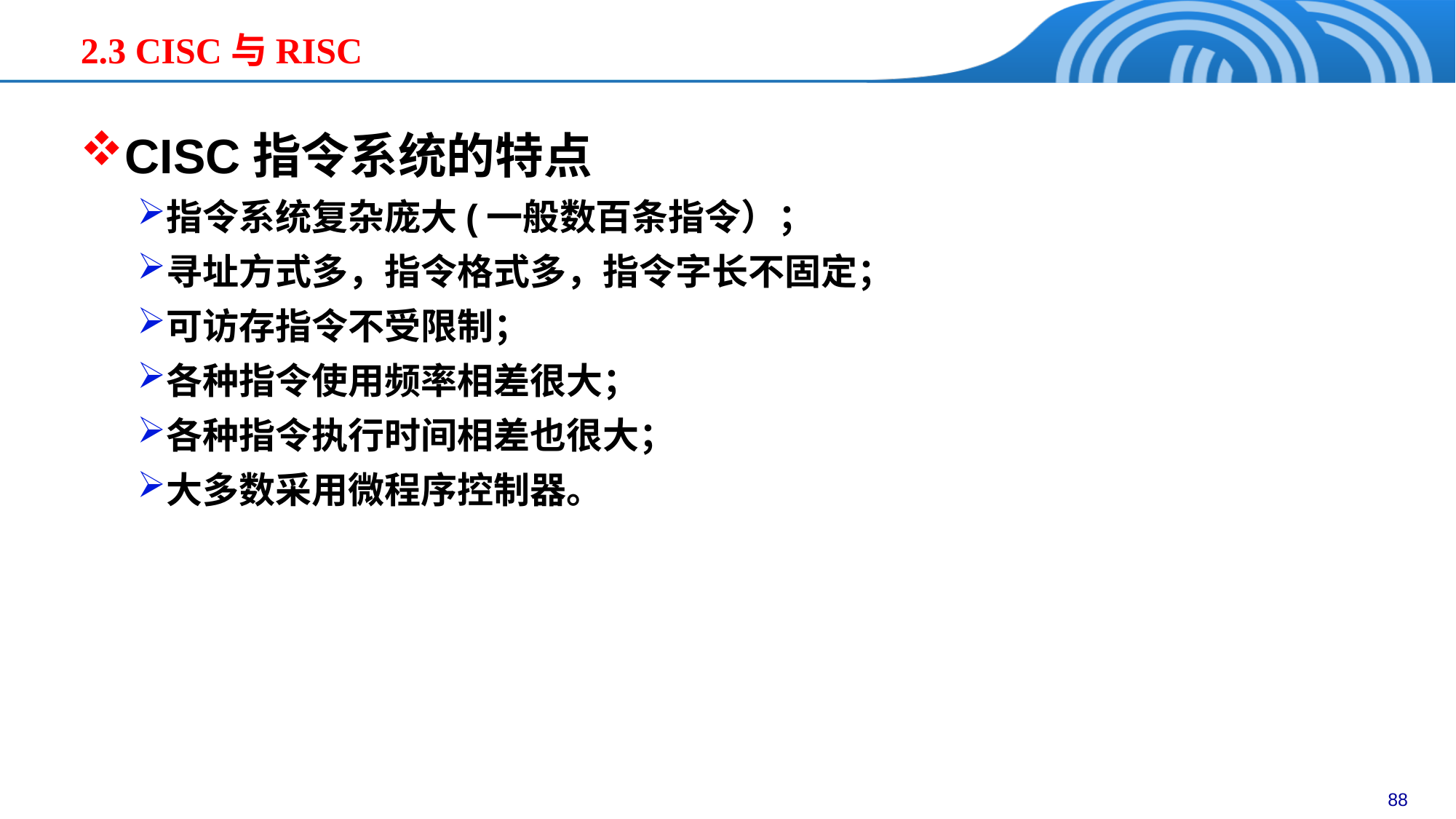

2.3 CISC与RISC
CISC指令系统的特点
指令系统复杂庞大(一般数百条指令）；
寻址方式多，指令格式多，指令字长不固定；
可访存指令不受限制；
各种指令使用频率相差很大；
各种指令执行时间相差也很大；
大多数采用微程序控制器。